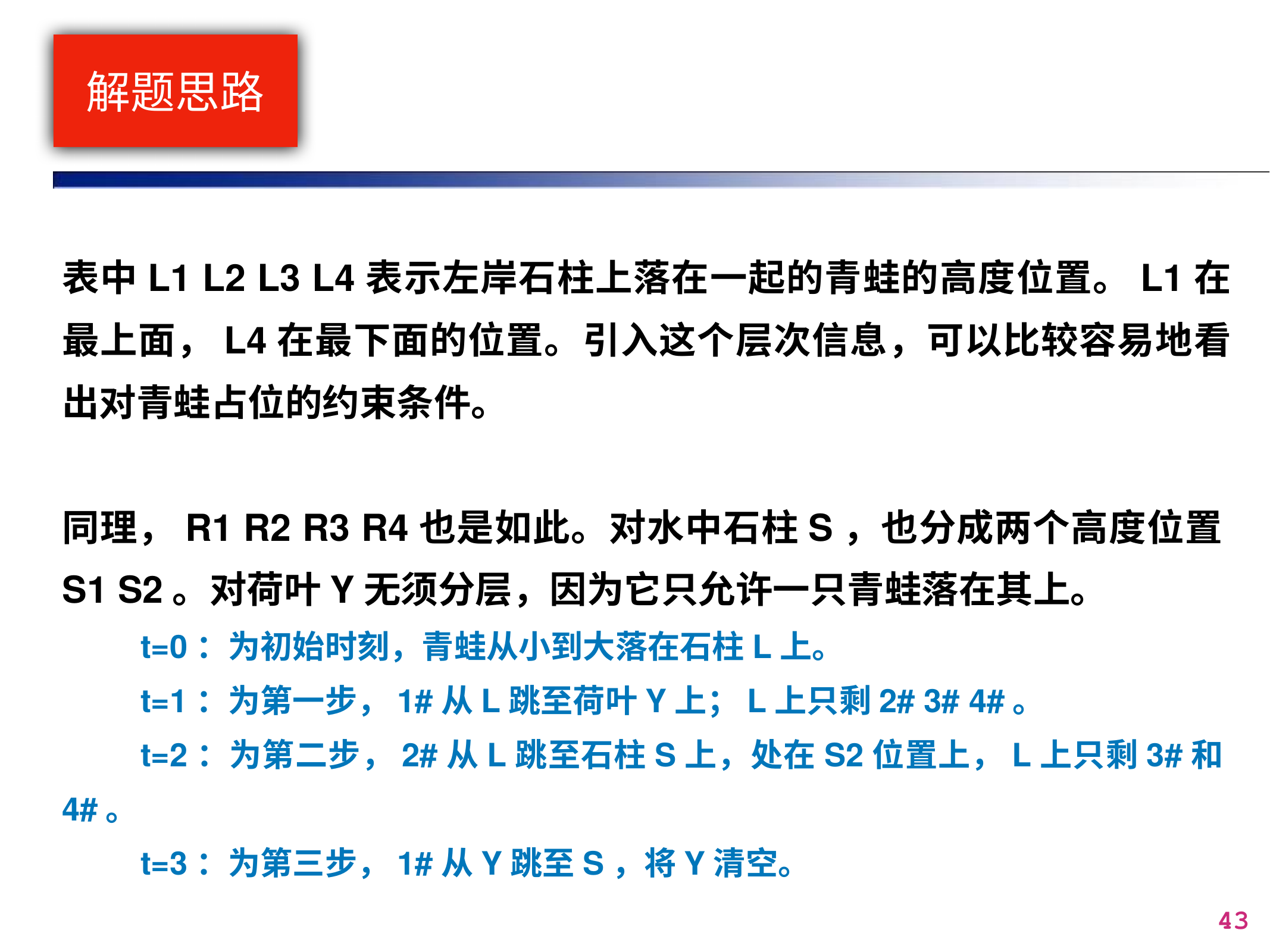

# 解题思路
表中L1 L2 L3 L4表示左岸石柱上落在一起的青蛙的高度位置。L1在最上面，L4在最下面的位置。引入这个层次信息，可以比较容易地看出对青蛙占位的约束条件。

同理，R1 R2 R3 R4也是如此。对水中石柱S，也分成两个高度位置S1 S2。对荷叶Y无须分层，因为它只允许一只青蛙落在其上。
t=0：为初始时刻，青蛙从小到大落在石柱L上。
t=1：为第一步，1#从L跳至荷叶Y上；L上只剩2# 3# 4#。
t=2：为第二步，2#从L跳至石柱S上，处在S2位置上，L上只剩3#和4#。
t=3：为第三步，1#从Y跳至S，将Y清空。
43